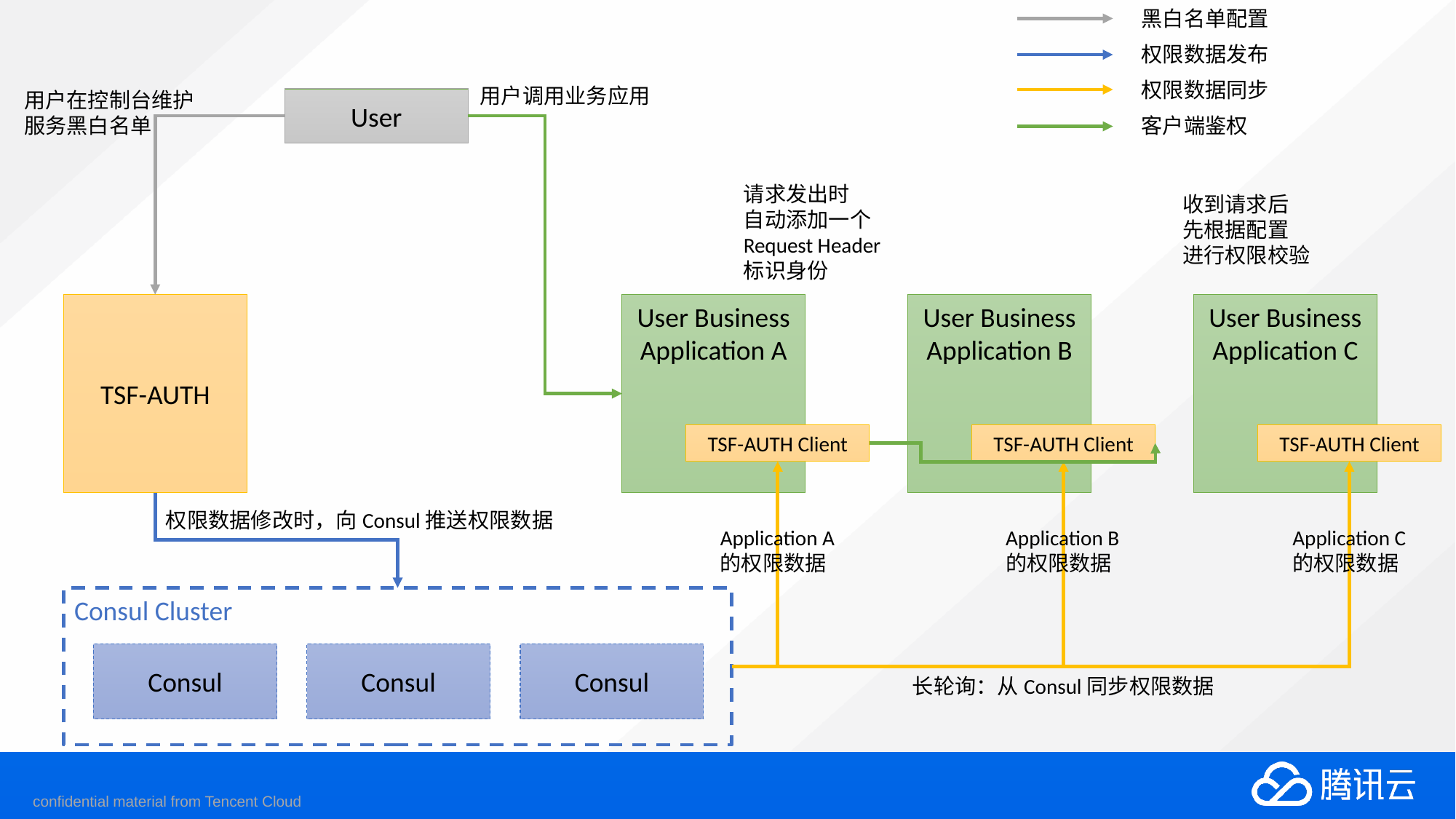

黑白名单配置
权限数据发布
权限数据同步
用户调用业务应用
用户在控制台维护
服务黑白名单
User
客户端鉴权
请求发出时
自动添加一个
Request Header
标识身份
收到请求后
先根据配置
进行权限校验

TSF-AUTH
User Business Application A
User Business Application B
User Business Application C
TSF-AUTH Client
TSF-AUTH Client
TSF-AUTH Client
权限数据修改时，向Consul推送权限数据
Application A
的权限数据
Application B
的权限数据
Application C
的权限数据
Consul Cluster
Consul
Consul
Consul
长轮询：从Consul同步权限数据